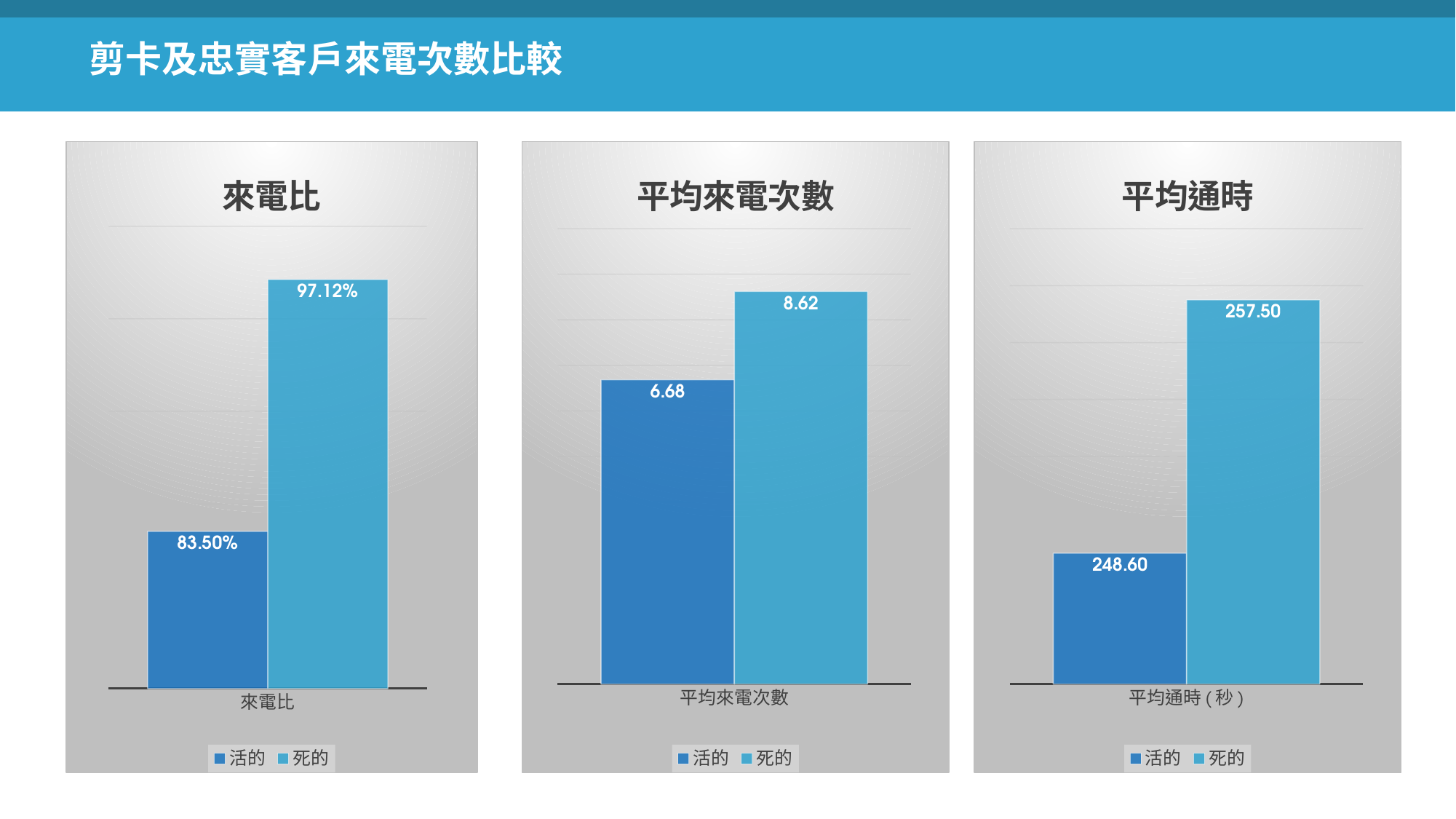

剪卡及忠實客戶來電次數比較

### Chart: 平均通時

| Category | 活的 | 死的 |
|---|---|---|
| 平均通時(秒) | 248.6 | 257.5 |

### Chart: 來電比

| Category | 活的 | 死的 |
|---|---|---|
| 來電比 | 0.835038404515244 | 0.9712389380530974 |

### Chart: 平均來電次數

| Category | 活的 | 死的 |
|---|---|---|
| 平均來電次數 | 6.68348 | 8.623894 |